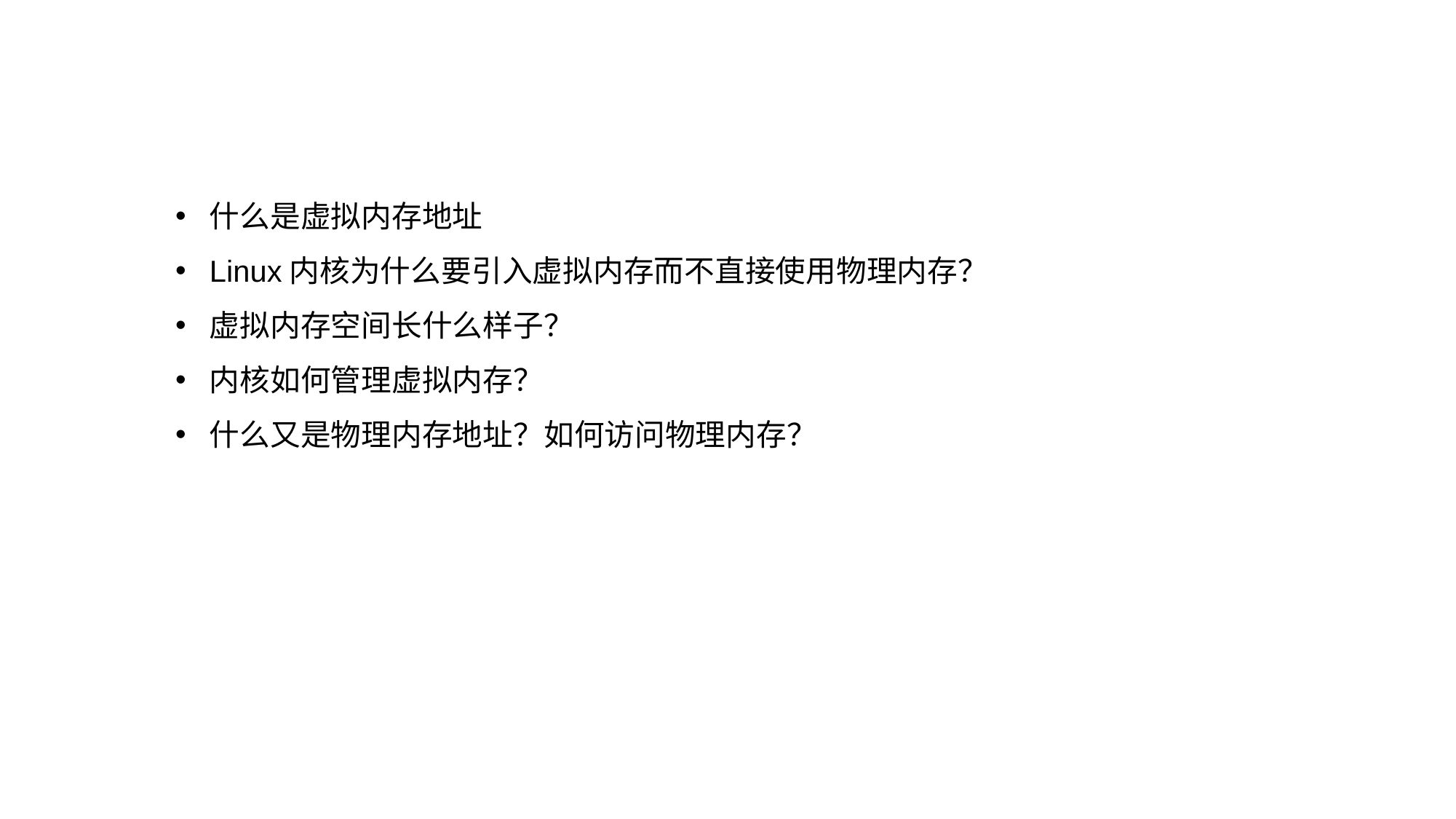

什么是虚拟内存地址
Linux内核为什么要引入虚拟内存而不直接使用物理内存？
虚拟内存空间长什么样子？
内核如何管理虚拟内存？
什么又是物理内存地址？如何访问物理内存？